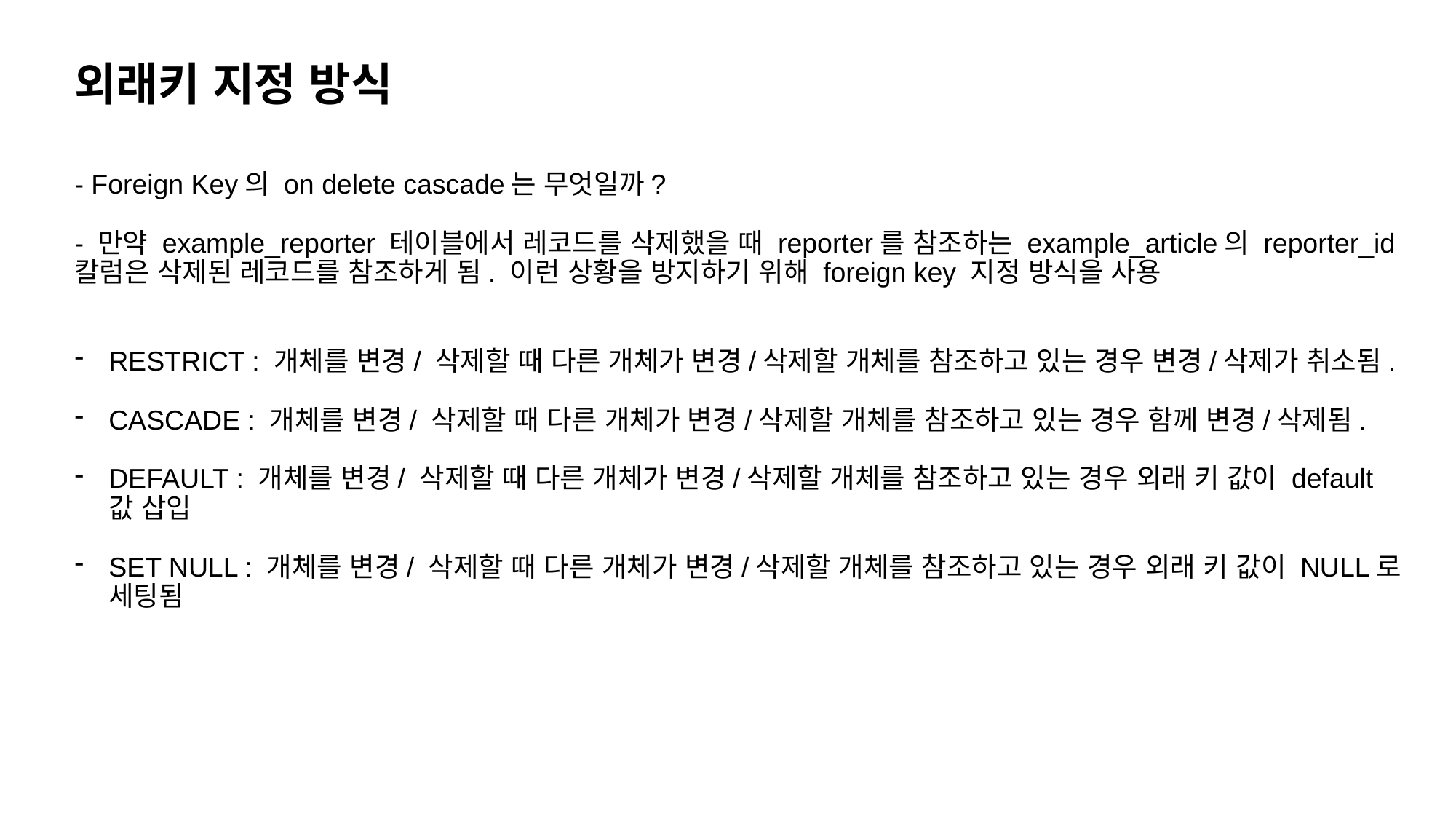

외래키 지정 방식
- Foreign Key의 on delete cascade는 무엇일까?

- 만약 example_reporter 테이블에서 레코드를 삭제했을 때 reporter를 참조하는 example_article의 reporter_id 칼럼은 삭제된 레코드를 참조하게 됨. 이런 상황을 방지하기 위해 foreign key 지정 방식을 사용

RESTRICT : 개체를 변경/ 삭제할 때 다른 개체가 변경/삭제할 개체를 참조하고 있는 경우 변경/삭제가 취소됨.

CASCADE : 개체를 변경/ 삭제할 때 다른 개체가 변경/삭제할 개체를 참조하고 있는 경우 함께 변경/삭제됨.

DEFAULT : 개체를 변경/ 삭제할 때 다른 개체가 변경/삭제할 개체를 참조하고 있는 경우 외래 키 값이 default 값 삽입

SET NULL : 개체를 변경/ 삭제할 때 다른 개체가 변경/삭제할 개체를 참조하고 있는 경우 외래 키 값이 NULL로 세팅됨